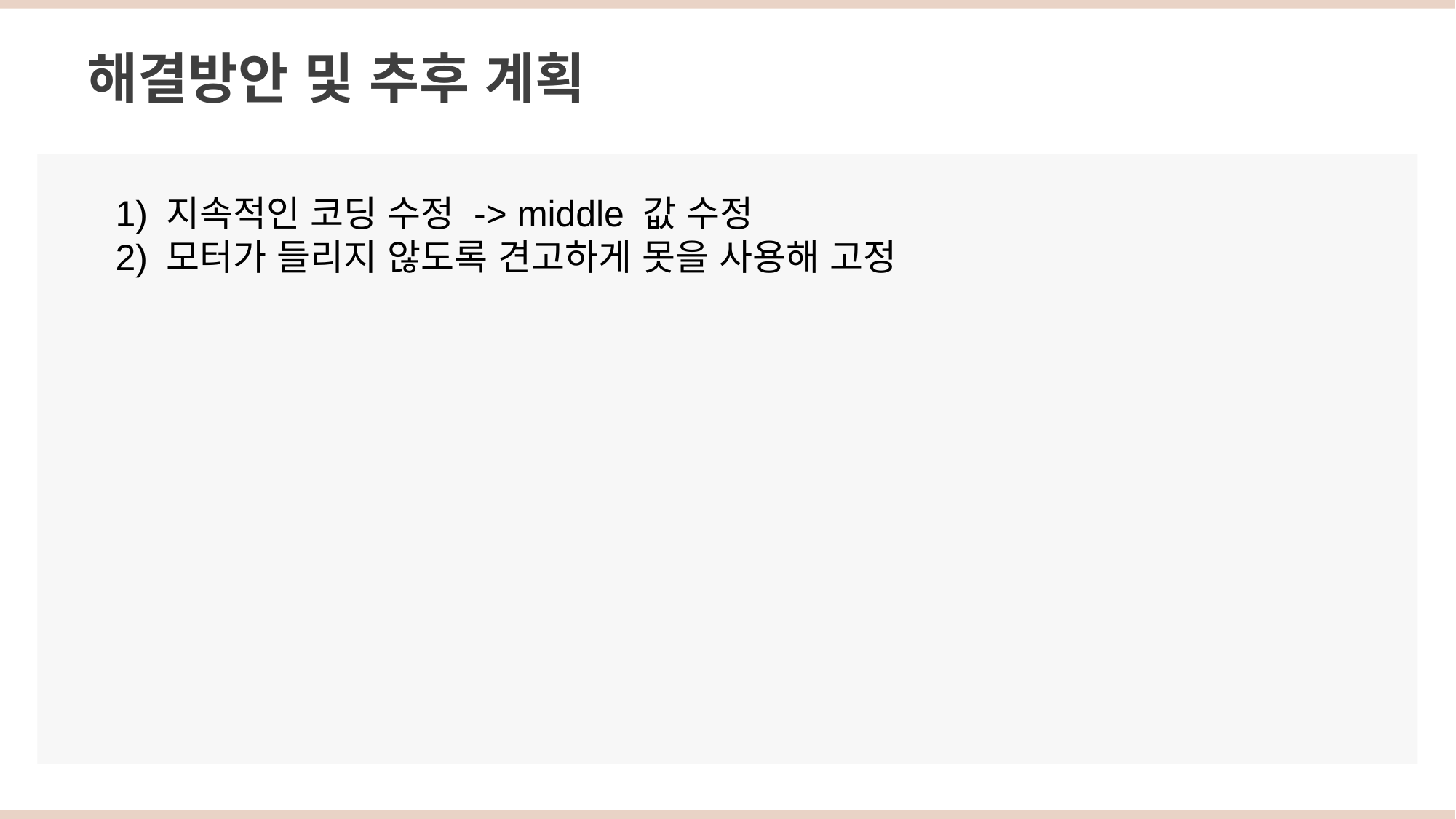

해결방안 및 추후 계획

1) 지속적인 코딩 수정 -> middle 값 수정
2) 모터가 들리지 않도록 견고하게 못을 사용해 고정